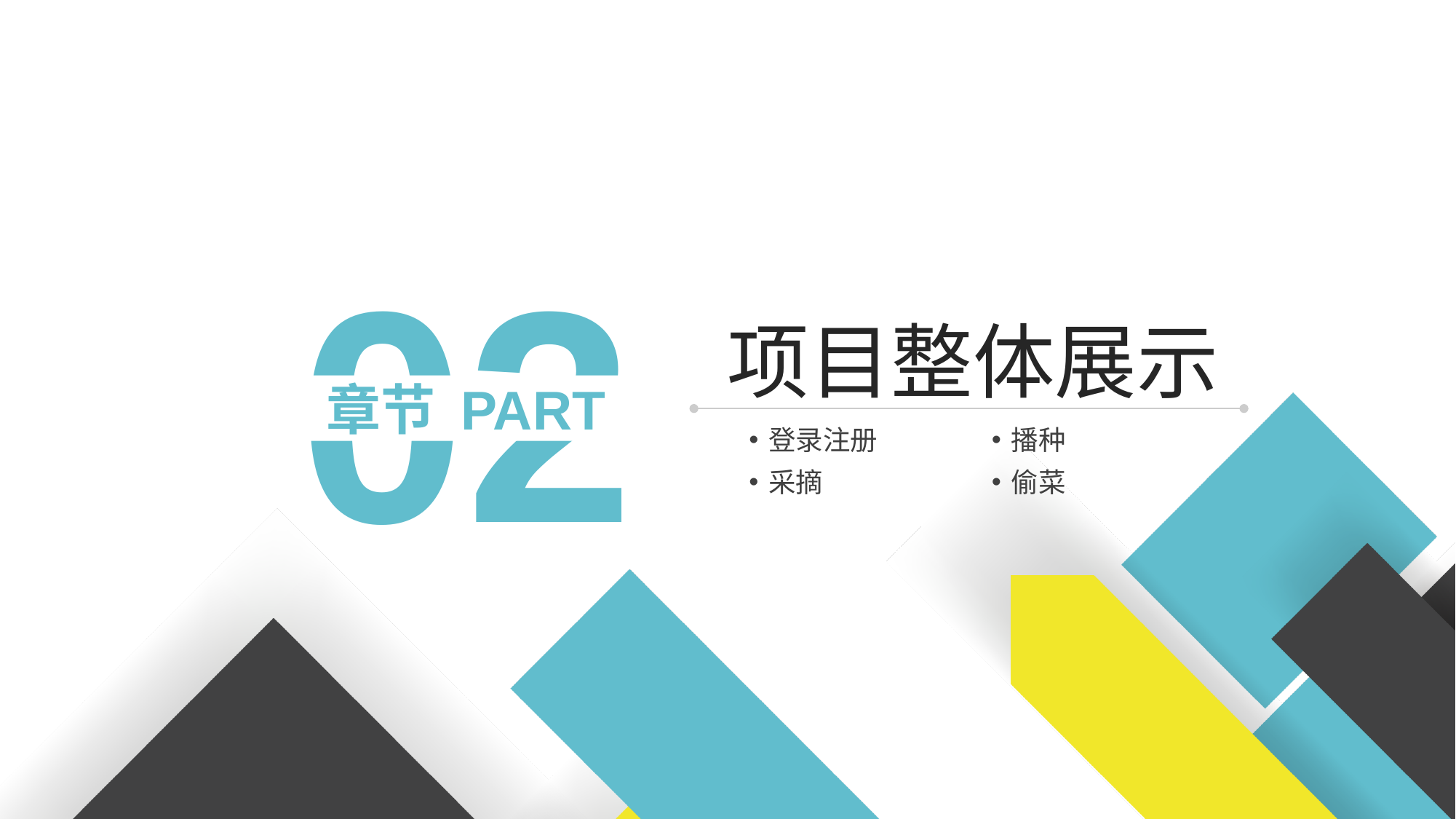

02
项目整体展示
章节 PART
登录注册
播种
采摘
偷菜